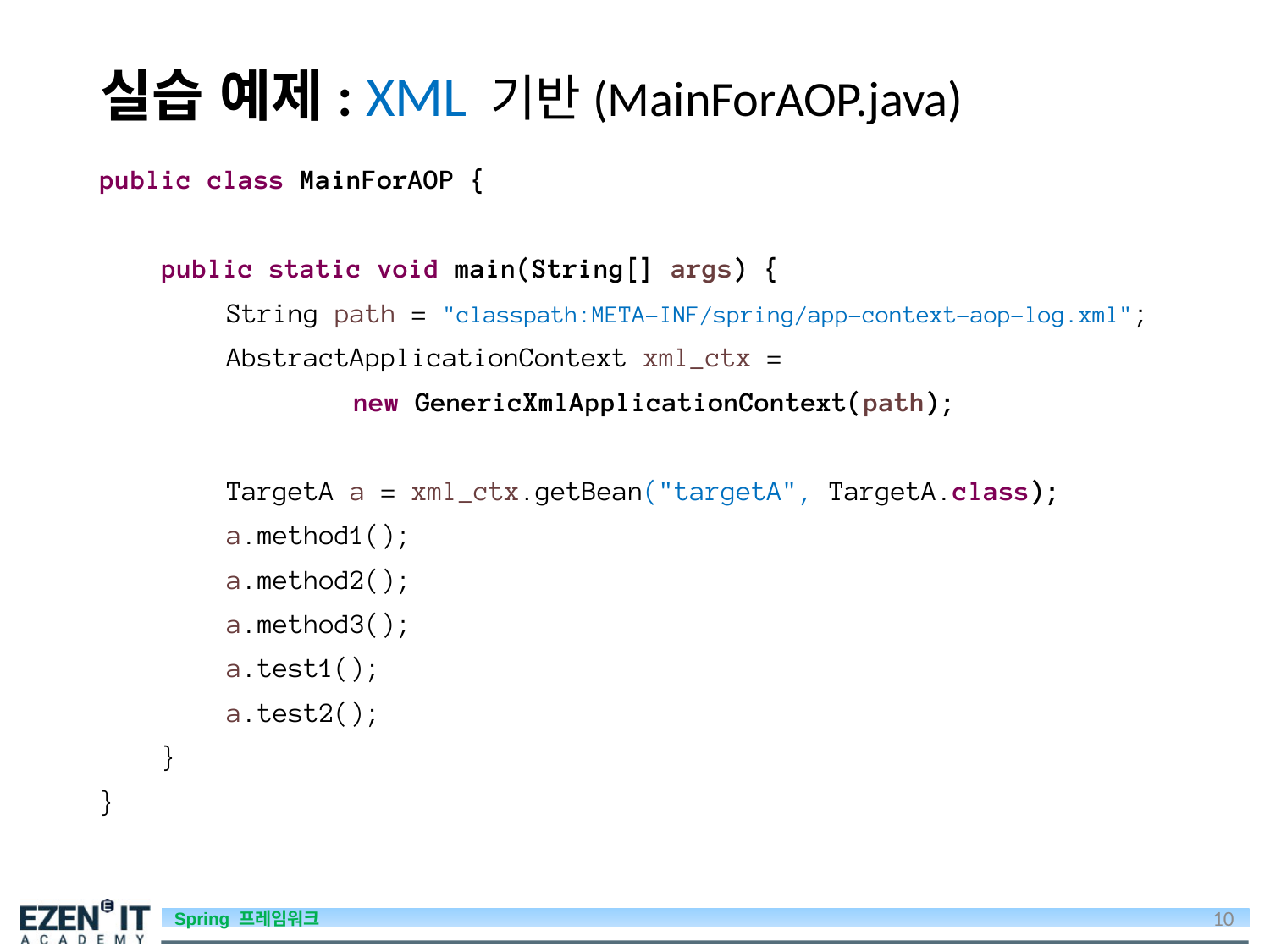

# 실습 예제: XML 기반(MainForAOP.java)
public class MainForAOP {

    public static void main(String[] args) {
	String path = "classpath:META-INF/spring/app-context-aop-log.xml";
	AbstractApplicationContext xml_ctx =
		new GenericXmlApplicationContext(path);

	TargetA a = xml_ctx.getBean("targetA", TargetA.class);
	a.method1();
	a.method2();
	a.method3();
	a.test1();
	a.test2();
    }
}
10